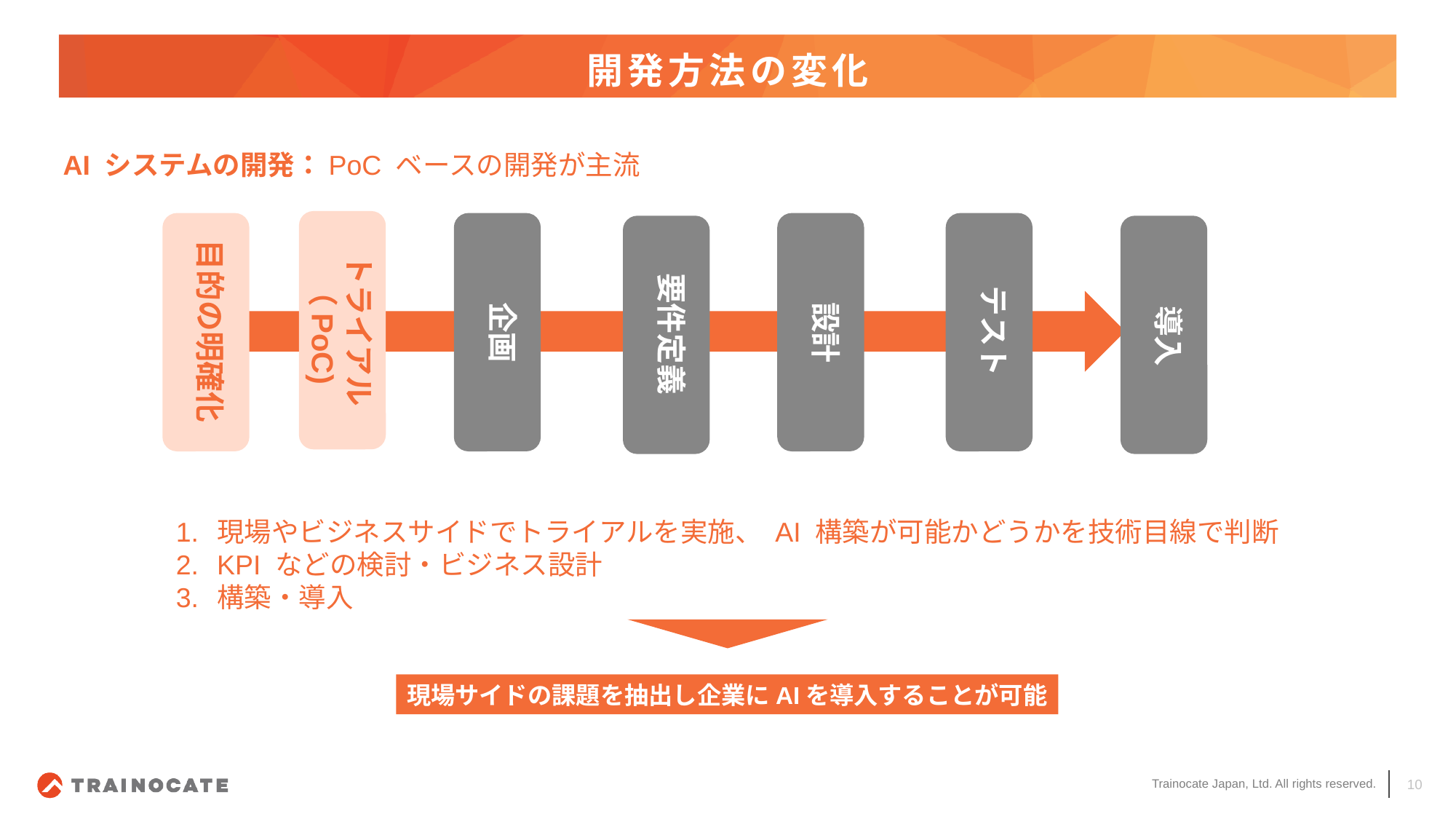

# 開発方法の変化
AI システムの開発：PoC ベースの開発が主流
要件定義
トライアル（PoC)

目的の明確化
テスト
企画
設計
導入

現場やビジネスサイドでトライアルを実施、 AI 構築が可能かどうかを技術目線で判断
KPI などの検討・ビジネス設計
構築・導入

現場サイドの課題を抽出し企業にAIを導入することが可能
10